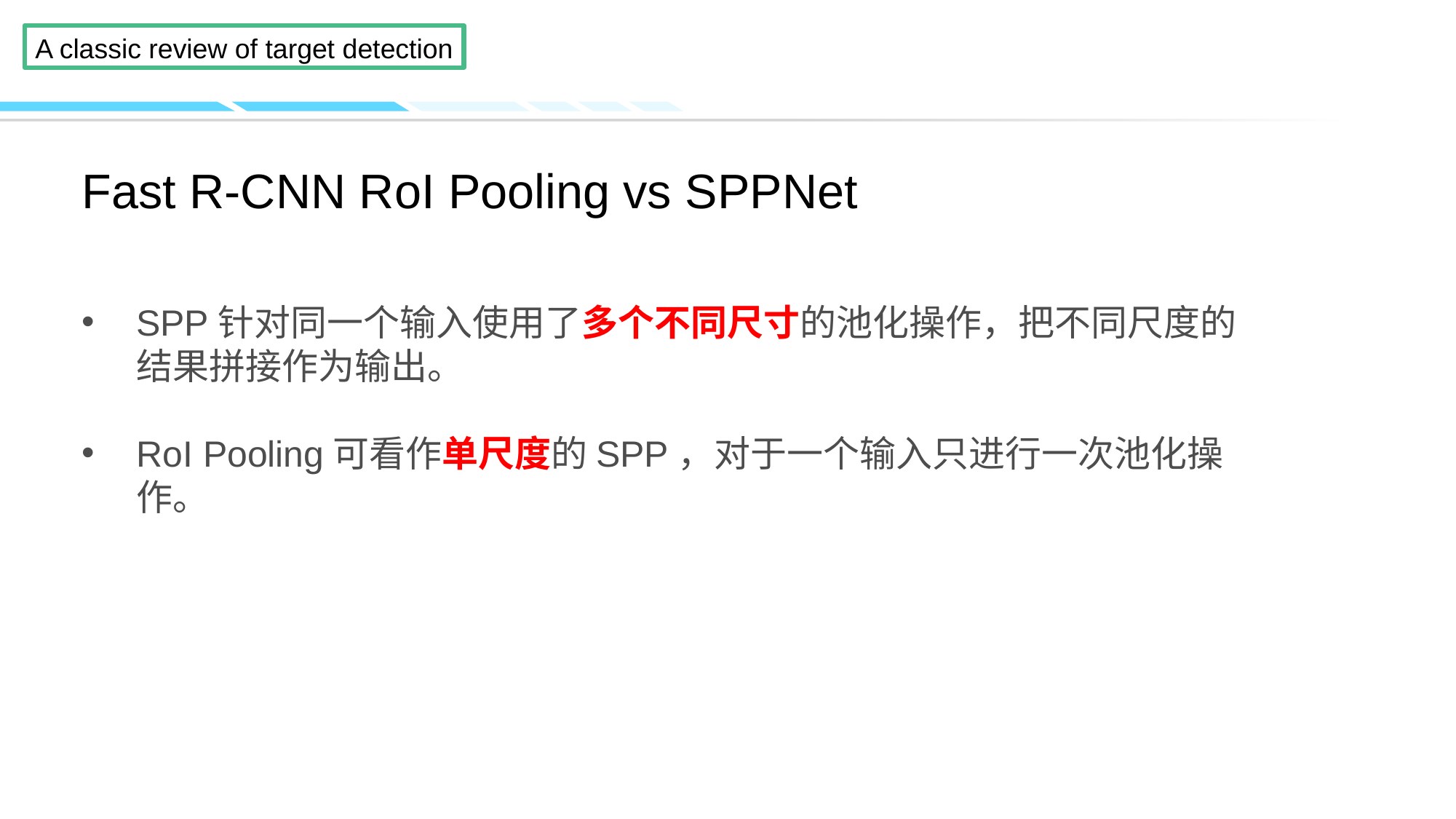

# Fast R-CNN RoI Pooling vs SPPNet
SPP针对同一个输入使用了多个不同尺寸的池化操作，把不同尺度的结果拼接作为输出。

RoI Pooling可看作单尺度的SPP，对于一个输入只进行一次池化操作。